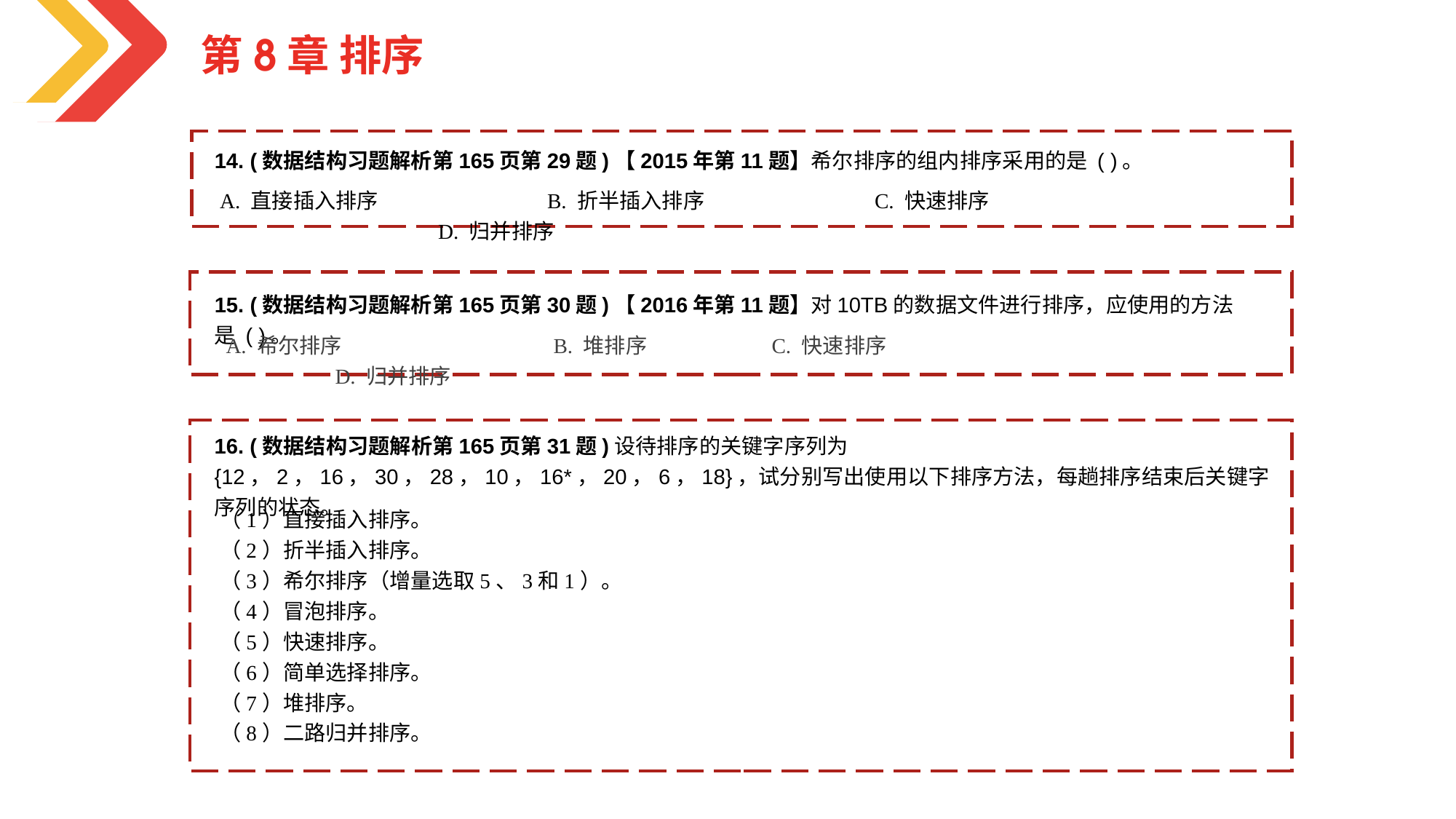

第8章 排序

14. (数据结构习题解析第165页第29题)【2015年第11题】希尔排序的组内排序采用的是 ( )。
A. 直接插入排序		B. 折半插入排序		C. 快速排序		D. 归并排序

15. (数据结构习题解析第165页第30题)【2016年第11题】对10TB的数据文件进行排序，应使用的方法是 ( )。
A. 希尔排序		B. 堆排序		C. 快速排序		D. 归并排序

16. (数据结构习题解析第165页第31题)设待排序的关键字序列为{12，2，16，30，28，10，16*，20，6，18}，试分别写出使用以下排序方法，每趟排序结束后关键字序列的状态。
（1）直接插入排序。
（2）折半插入排序。
（3）希尔排序（增量选取5、3和1）。
（4）冒泡排序。
（5）快速排序。
（6）简单选择排序。
（7）堆排序。
（8）二路归并排序。